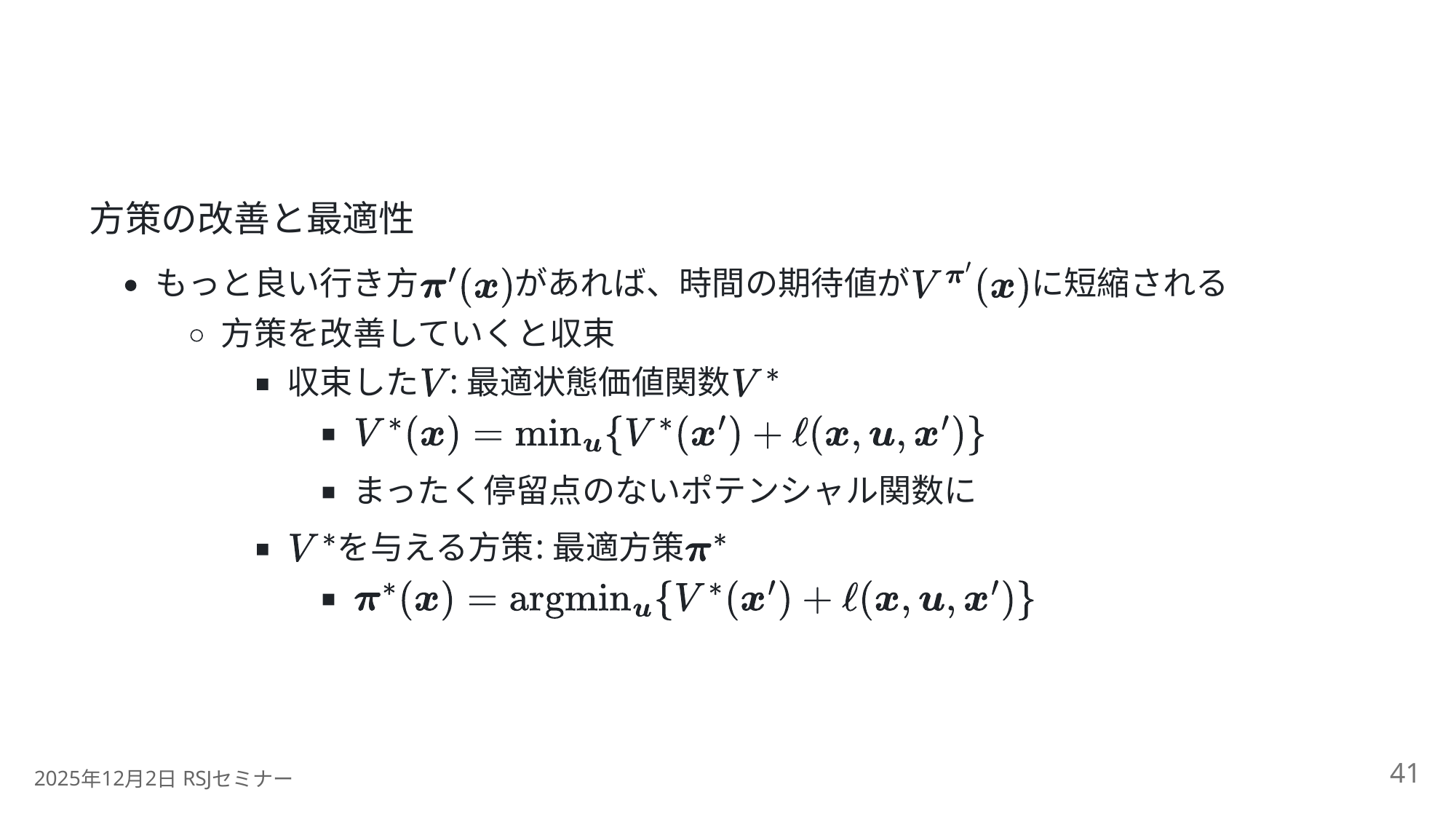

方策の改善と最適性

もっと良い行き方
があれば、時間の期待値が
に短縮される

方策を改善していくと収束

:
収束した
最適状態価値関数

まったく停留点のないポテンシャル関数に

:
を与える方策
最適方策

41
2025
12
2
 RSJ
年
月
日
セミナー